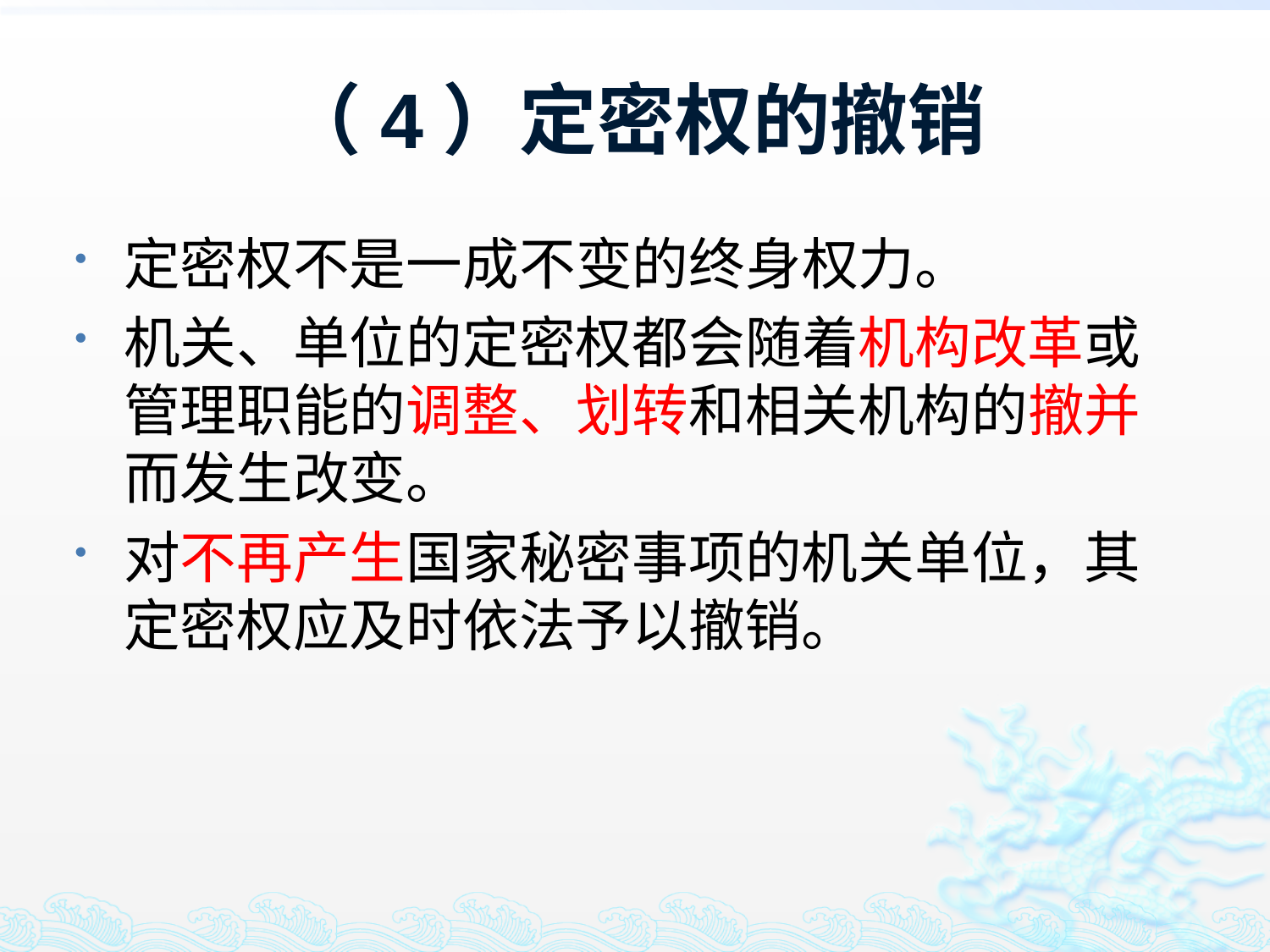

# （4）定密权的撤销
定密权不是一成不变的终身权力。
机关、单位的定密权都会随着机构改革或管理职能的调整、划转和相关机构的撤并而发生改变。
对不再产生国家秘密事项的机关单位，其定密权应及时依法予以撤销。